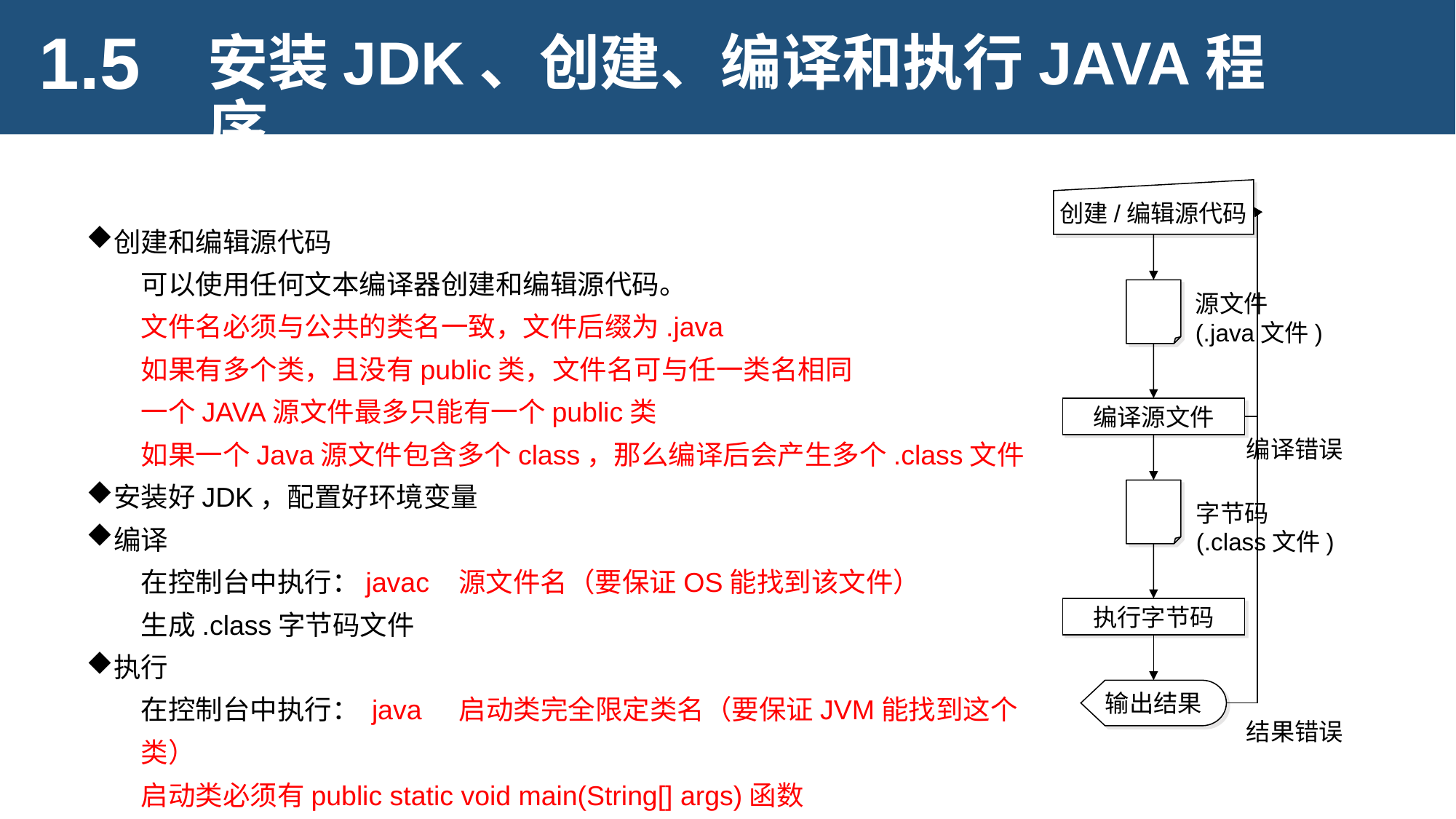

1.5
安装JDK、创建、编译和执行JAVA程序
创建/编辑源代码

源文件
(.java文件)
编译源文件
编译错误

字节码
(.class文件)
执行字节码
输出结果
结果错误
创建和编辑源代码
可以使用任何文本编译器创建和编辑源代码。
文件名必须与公共的类名一致，文件后缀为.java
如果有多个类，且没有public类，文件名可与任一类名相同
一个JAVA源文件最多只能有一个public类
如果一个Java源文件包含多个class，那么编译后会产生多个.class文件
安装好JDK，配置好环境变量
编译
在控制台中执行：javac   源文件名（要保证OS能找到该文件）
生成.class字节码文件
执行
在控制台中执行： java    启动类完全限定类名（要保证JVM能找到这个类）
启动类必须有public static void main(String[] args)函数